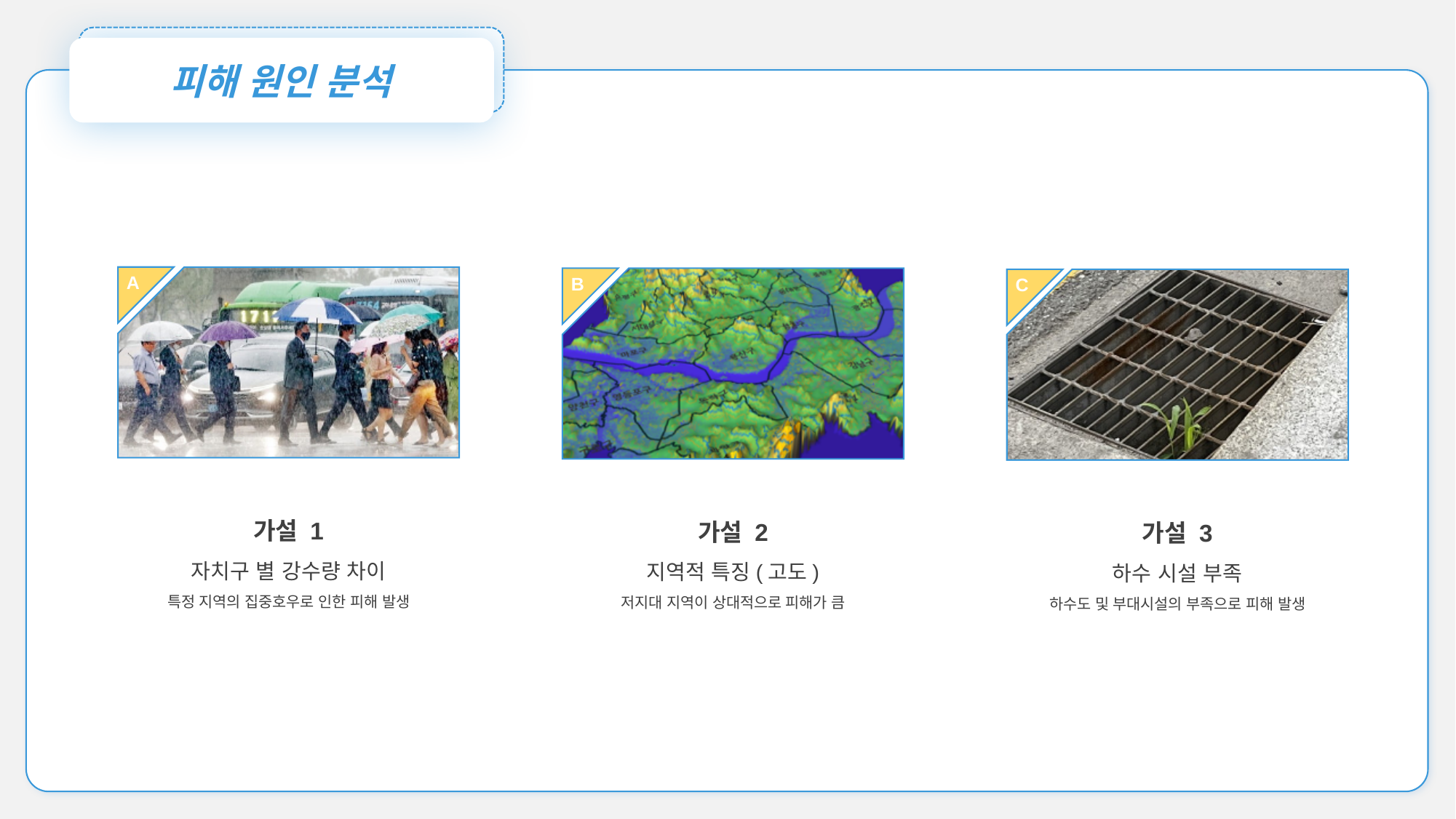

피해 원인 분석

A

B

C
가설 1
자치구 별 강수량 차이
특정 지역의 집중호우로 인한 피해 발생
가설 2
지역적 특징(고도)
저지대 지역이 상대적으로 피해가 큼
가설 3
하수 시설 부족
하수도 및 부대시설의 부족으로 피해 발생